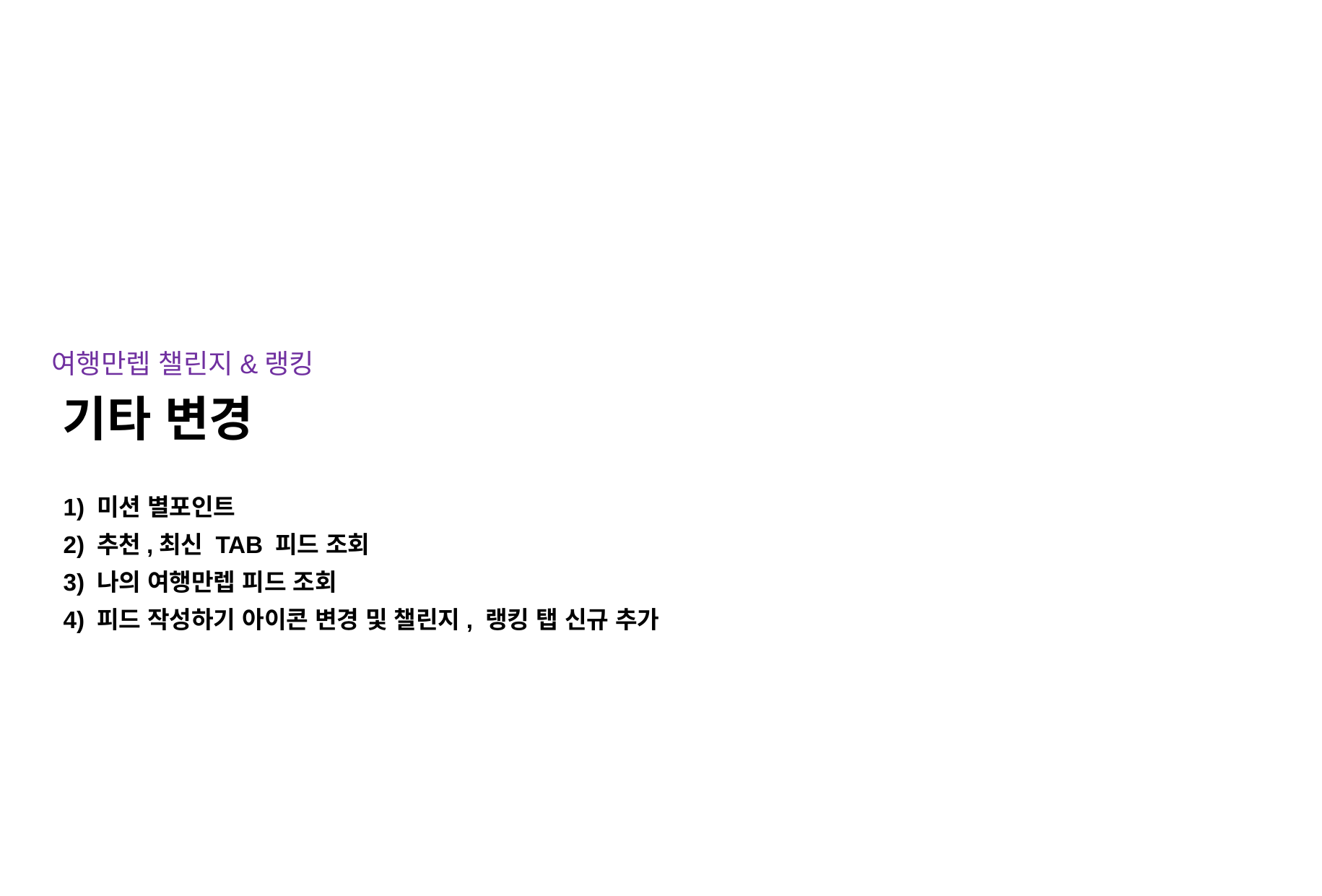

여행만렙 챌린지&랭킹
   기타 변경
       1) 미션 별포인트
       2) 추천,최신 TAB 피드 조회
       3) 나의 여행만렙 피드 조회
       4) 피드 작성하기 아이콘 변경 및 챌린지, 랭킹 탭 신규 추가